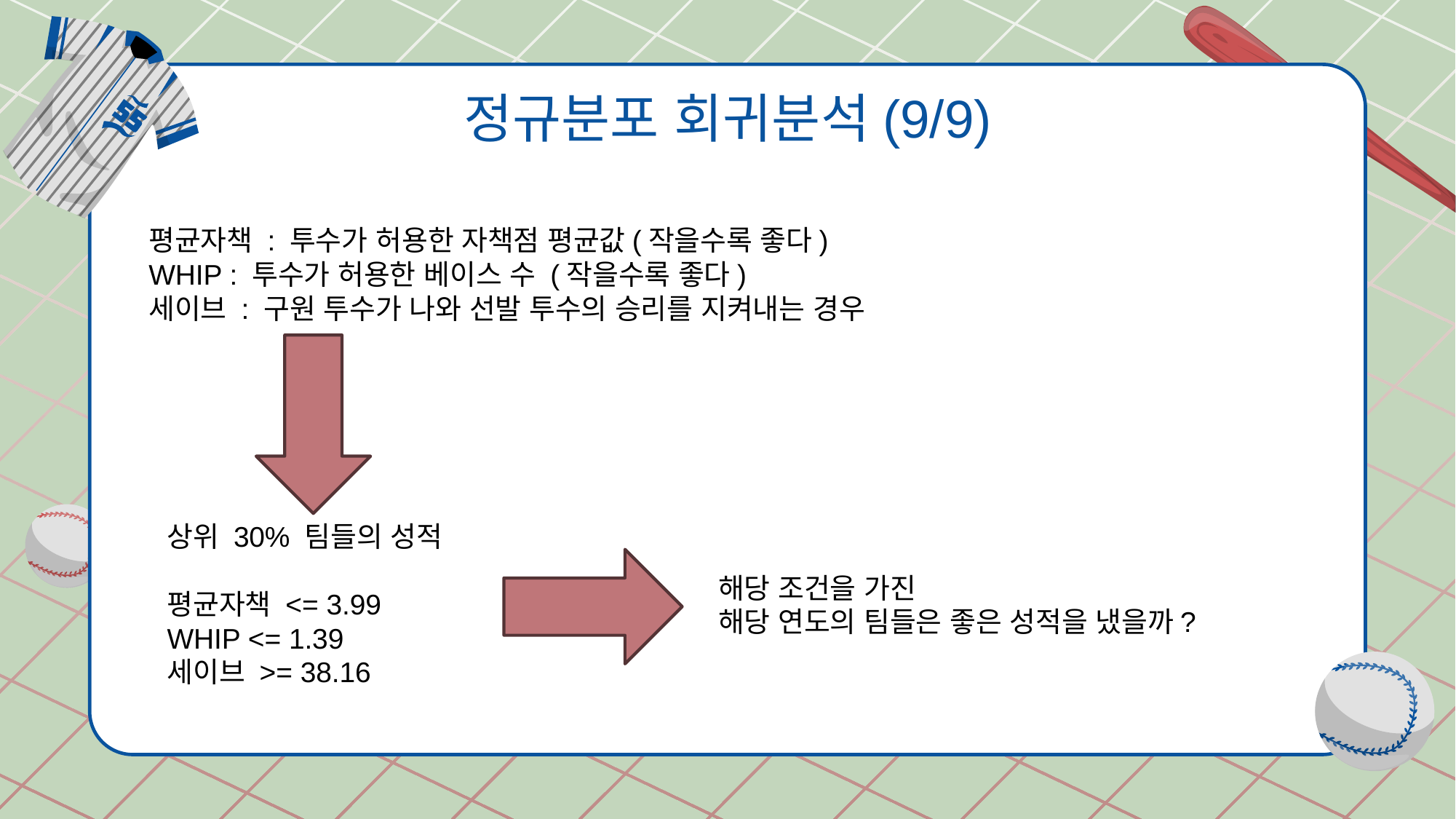

# 정규분포 회귀분석(9/9)
평균자책 : 투수가 허용한 자책점 평균값(작을수록 좋다)
WHIP : 투수가 허용한 베이스 수 (작을수록 좋다)
세이브 : 구원 투수가 나와 선발 투수의 승리를 지켜내는 경우

상위 30% 팀들의 성적

평균자책 <= 3.99
WHIP <= 1.39
세이브 >= 38.16

해당 조건을 가진
해당 연도의 팀들은 좋은 성적을 냈을까?